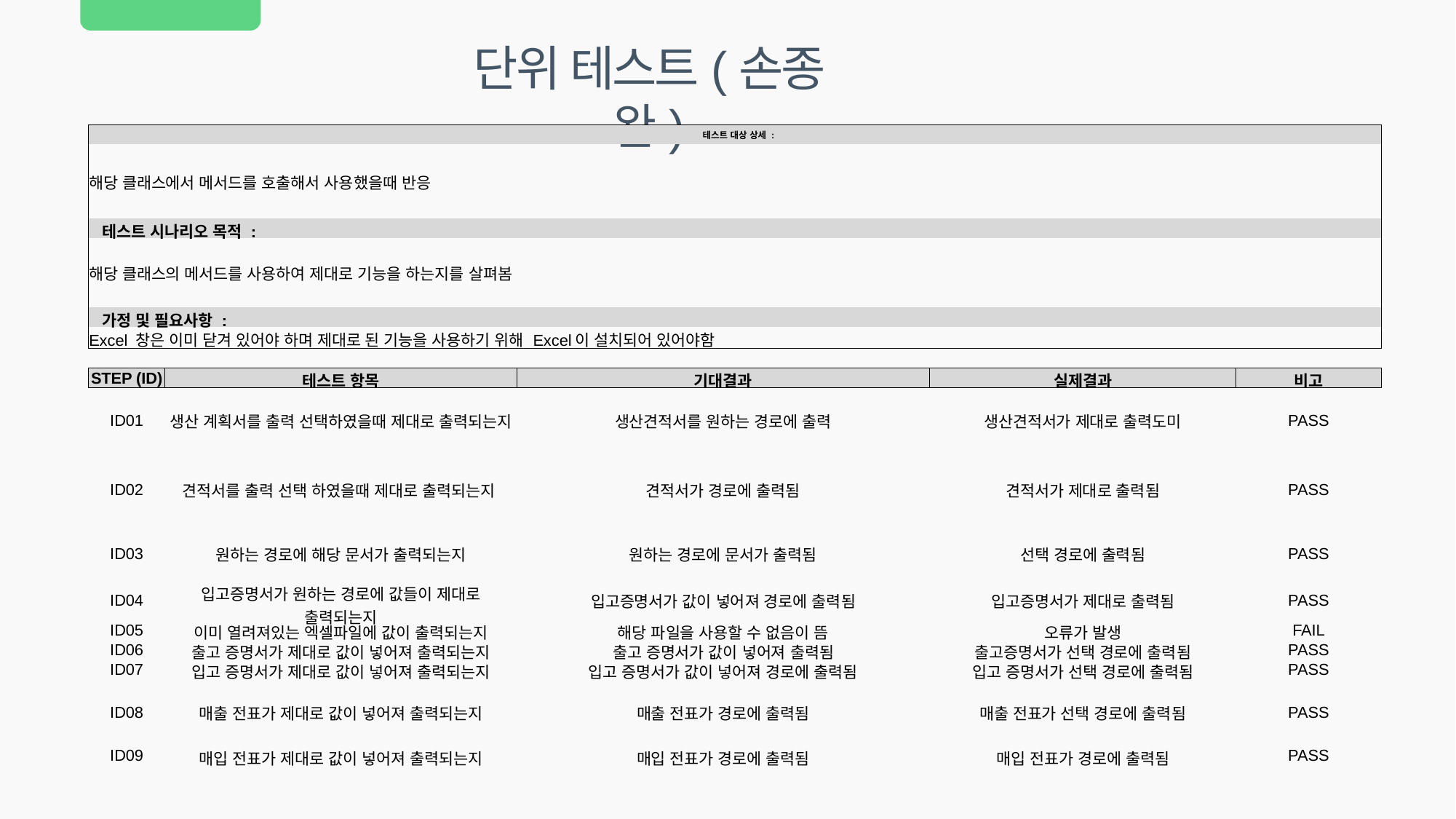

단위 테스트(손종완)
| 테스트 대상 상세 : |  |  |  |  |  |  |  |  |  |  |  |
| --- | --- | --- | --- | --- | --- | --- | --- | --- | --- | --- | --- |
| 해당 클래스에서 메서드를 호출해서 사용했을때 반응 |  |  |  |  |  |  |  |  |  |  |  |
| 테스트 시나리오 목적 : |  |  |  |  |  |  |  |  |  |  |  |
| 해당 클래스의 메서드를 사용하여 제대로 기능을 하는지를 살펴봄 |  |  |  |  |  |  |  |  |  |  |  |
| 가정 및 필요사항 : |  |  |  |  |  |  |  |  |  |  |  |
| Excel 창은 이미 닫겨 있어야 하며 제대로 된 기능을 사용하기 위해 Excel이 설치되어 있어야함 |  |  |  |  |  |  |  |  |  |  |  |
|  |  |  |  |  |  |  |  |  |  |  |  |
| STEP (ID) | 테스트 항목 |  |  | 기대결과 |  |  | 실제결과 |  |  | 비고 |  |
| ID01 | 생산 계획서를 출력 선택하였을때 제대로 출력되는지 |  |  | 생산견적서를 원하는 경로에 출력 |  |  | 생산견적서가 제대로 출력도미 |  |  | PASS |  |
| ID02 | 견적서를 출력 선택 하였을때 제대로 출력되는지 |  |  | 견적서가 경로에 출력됨 |  |  | 견적서가 제대로 출력됨 |  |  | PASS |  |
| ID03 | 원하는 경로에 해당 문서가 출력되는지 |  |  | 원하는 경로에 문서가 출력됨 |  |  | 선택 경로에 출력됨 |  |  | PASS |  |
| ID04 | 입고증명서가 원하는 경로에 값들이 제대로 출력되는지 |  |  | 입고증명서가 값이 넣어져 경로에 출력됨 |  |  | 입고증명서가 제대로 출력됨 |  |  | PASS |  |
| ID05 | 이미 열려져있는 엑셀파일에 값이 출력되는지 |  |  | 해당 파일을 사용할 수 없음이 뜸 |  |  | 오류가 발생 |  |  | FAIL |  |
| ID06 | 출고 증명서가 제대로 값이 넣어져 출력되는지 |  |  | 출고 증명서가 값이 넣어져 출력됨 |  |  | 출고증명서가 선택 경로에 출력됨 |  |  | PASS |  |
| ID07 | 입고 증명서가 제대로 값이 넣어져 출력되는지 |  |  | 입고 증명서가 값이 넣어져 경로에 출력됨 |  |  | 입고 증명서가 선택 경로에 출력됨 |  |  | PASS |  |
| ID08 | 매출 전표가 제대로 값이 넣어져 출력되는지 |  |  | 매출 전표가 경로에 출력됨 |  |  | 매출 전표가 선택 경로에 출력됨 |  |  | PASS |  |
| ID09 | 매입 전표가 제대로 값이 넣어져 출력되는지 |  |  | 매입 전표가 경로에 출력됨 |  |  | 매입 전표가 경로에 출력됨 |  |  | PASS |  |